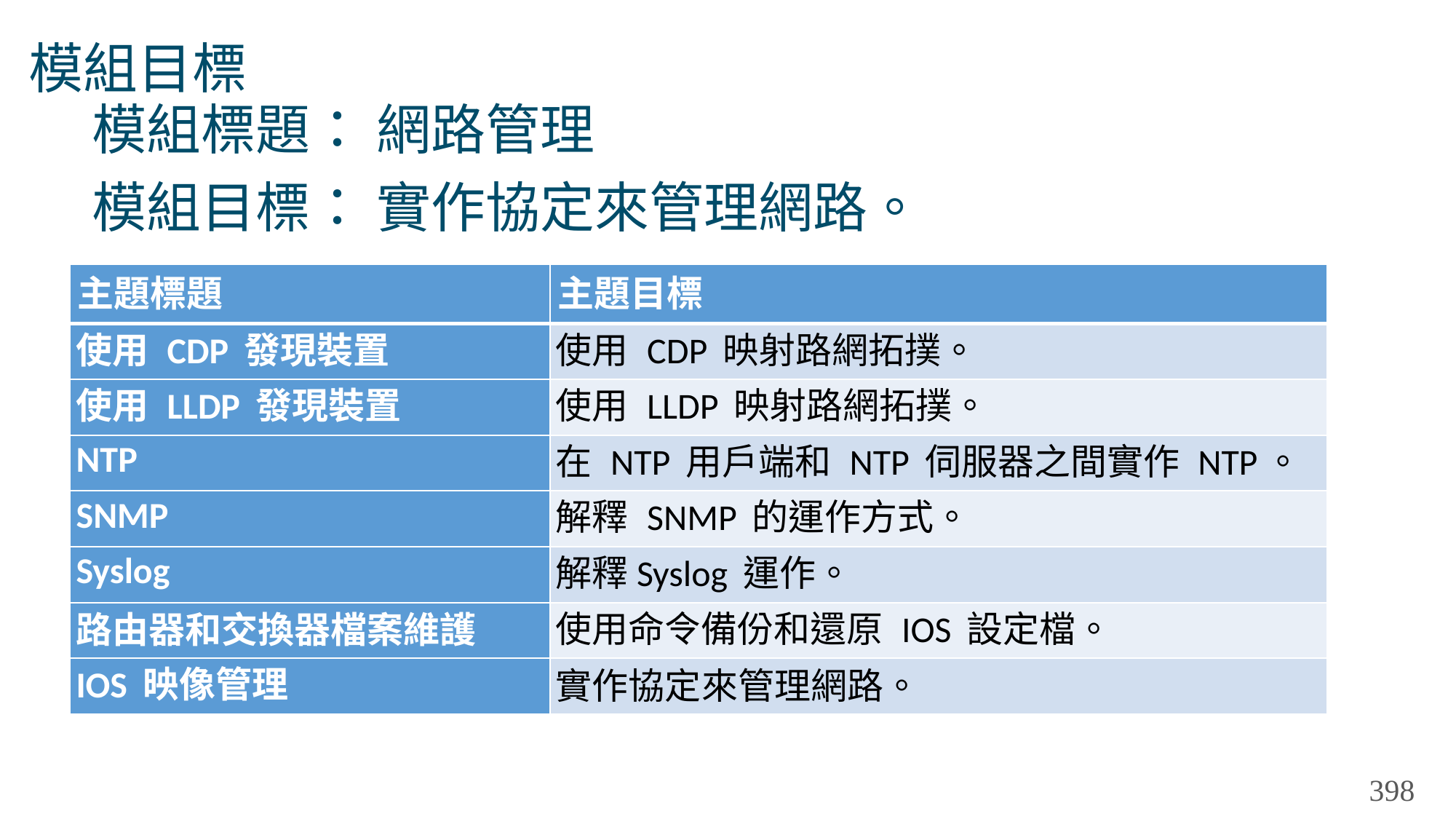

# 模組目標
模組標題： 網路管理
模組目標： 實作協定來管理網路。
| 主題標題 | 主題目標 |
| --- | --- |
| 使用 CDP 發現裝置 | 使用 CDP 映射路網拓撲。 |
| 使用 LLDP 發現裝置 | 使用 LLDP 映射路網拓撲。 |
| NTP | 在 NTP 用戶端和 NTP 伺服器之間實作 NTP。 |
| SNMP | 解釋 SNMP 的運作方式。 |
| Syslog | 解釋Syslog 運作。 |
| 路由器和交換器檔案維護 | 使用命令備份和還原 IOS 設定檔。 |
| IOS 映像管理 | 實作協定來管理網路。 |
398